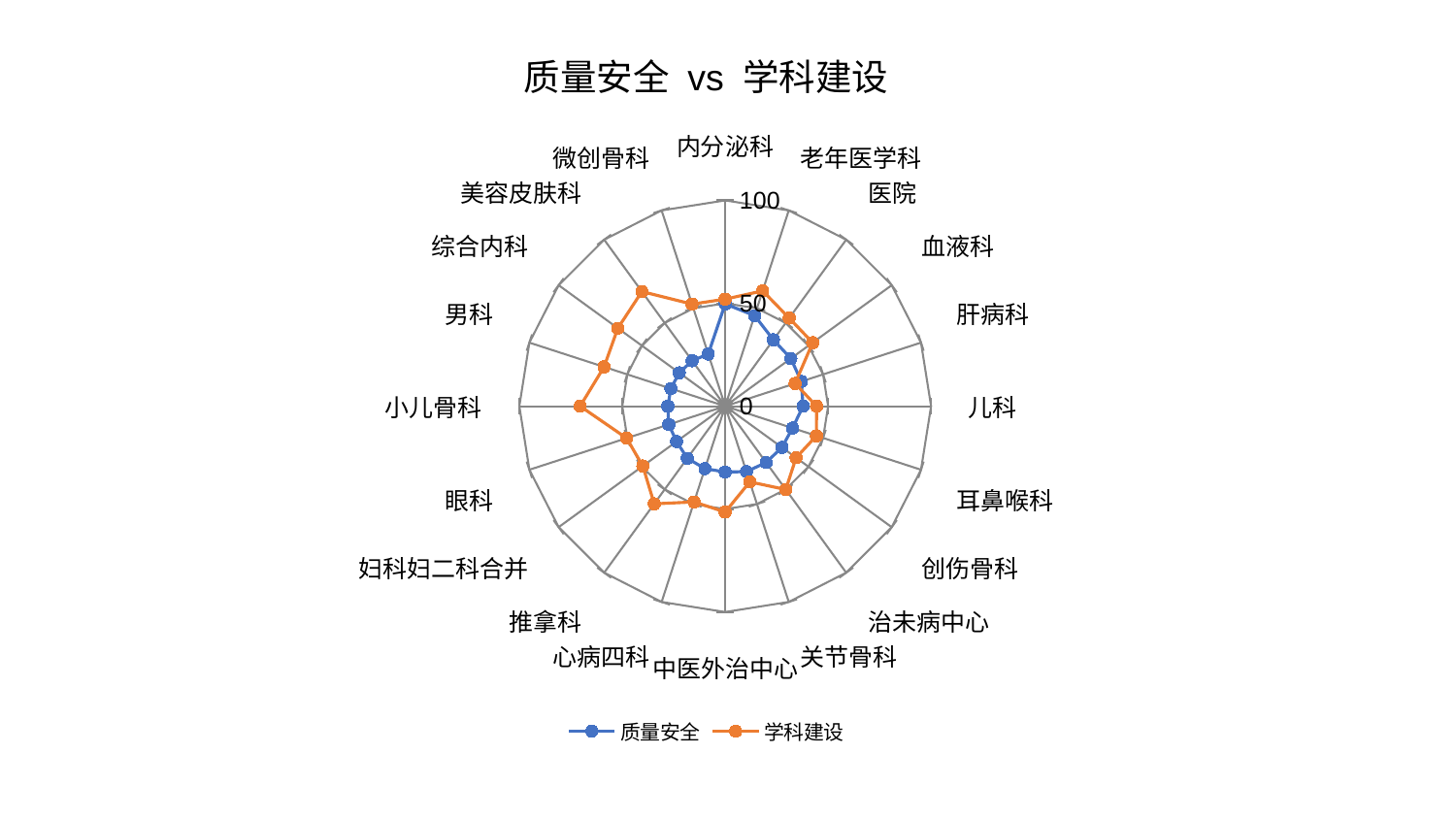

### Chart: 质量安全 vs 学科建设

| Category | 质量安全 | 学科建设 |
|---|---|---|
| 内分泌科 | 49.72041716273863 | 52.02380059341313 |
| 老年医学科 | 46.25811438047194 | 58.920851701808154 |
| 医院 | 39.85199954594994 | 52.91032468220915 |
| 血液科 | 39.4473834037763 | 52.522791702892135 |
| 肝病科 | 38.88668829670473 | 35.70769347733207 |
| 儿科 | 37.83761025009092 | 44.395686922309636 |
| 耳鼻喉科 | 34.407780911228 | 46.62754011256613 |
| 创伤骨科 | 34.09574102432743 | 42.59023864608611 |
| 治未病中心 | 33.83106580109044 | 50.060773404887634 |
| 关节骨科 | 33.45390866332135 | 38.69217313885098 |
| 中医外治中心 | 32.005092831329705 | 51.42034399874164 |
| 心病四科 | 31.879347633566244 | 48.94042488129453 |
| 推拿科 | 31.318031828364877 | 58.64437485886503 |
| 妇科妇二科合并 | 29.200351012505593 | 49.45222115221292 |
| 眼科 | 28.842496210808825 | 50.358982997513586 |
| 小儿骨科 | 27.882708806858897 | 70.44694687556813 |
| 男科 | 27.728872812981507 | 61.8564746708856 |
| 综合内科 | 27.607800597418343 | 64.46121021372925 |
| 美容皮肤科 | 27.29776907779812 | 68.84705768145612 |
| 微创骨科 | 26.665360527104376 | 52.161493739928005 |
4